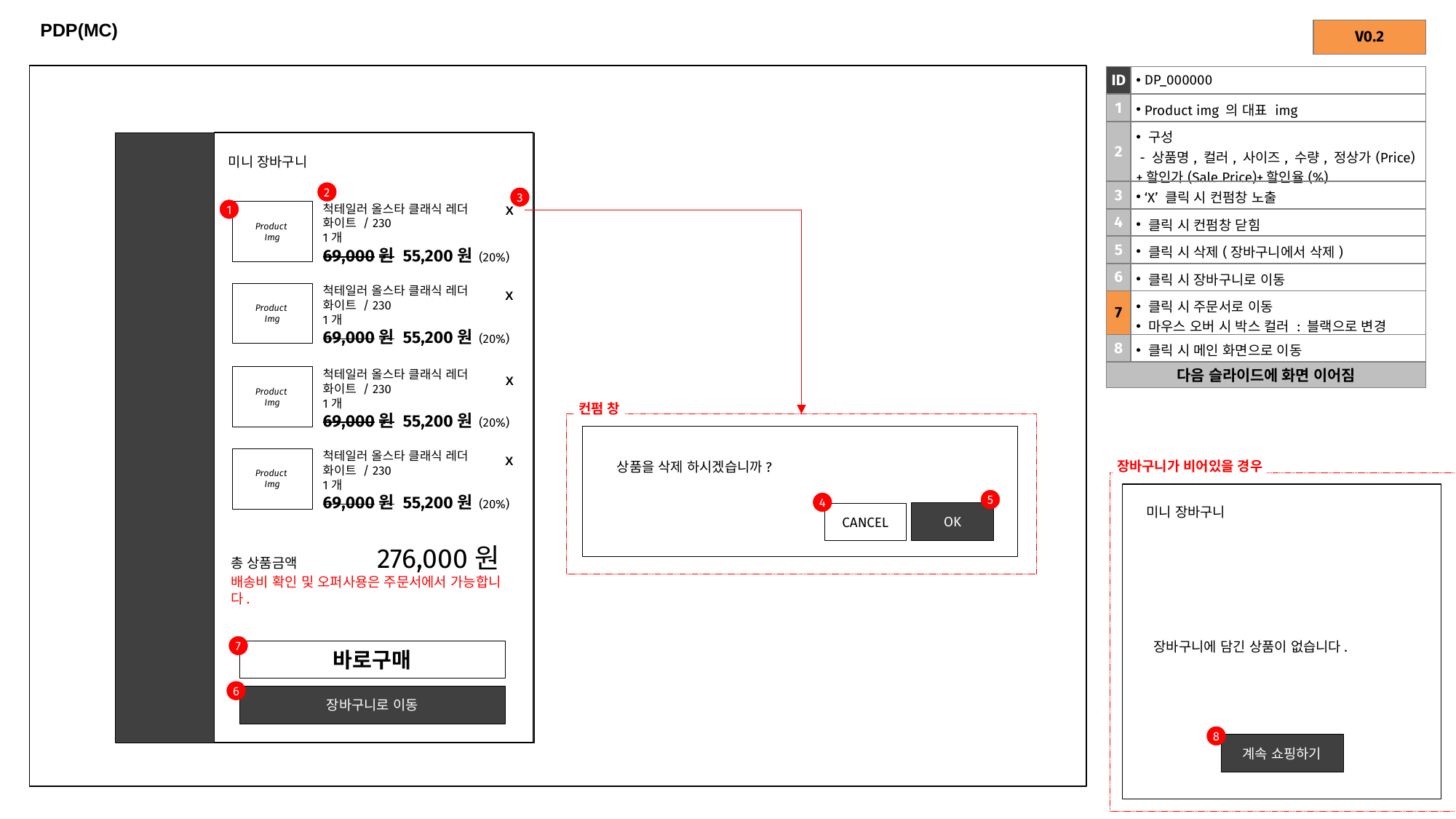

# PDP(MC)
| V0.2 |
| --- |

| ID | DP\_000000 |
| --- | --- |
| 1 | Product img 의 대표 img |
| 2 | 구성 - 상품명, 컬러, 사이즈, 수량, 정상가(Price)+할인가(Sale Price)+할인율(%) |
| 3 | ‘X’ 클릭 시 컨펌창 노출 |
| 4 | 클릭 시 컨펌창 닫힘 |
| 5 | 클릭 시 삭제(장바구니에서 삭제) |
| 6 | 클릭 시 장바구니로 이동 |
| 7 | 클릭 시 주문서로 이동 마우스 오버 시 박스 컬러 : 블랙으로 변경 |
| 8 | 클릭 시 메인 화면으로 이동 |
| 다음 슬라이드에 화면 이어짐 |  |

미니 장바구니
2
3
척테일러 올스타 클래식 레더
화이트 / 230
1개
69,000원 55,200원 (20%)
X
1
Product
Img
척테일러 올스타 클래식 레더
화이트 / 230
1개
69,000원 55,200원 (20%)
X
Product
Img
척테일러 올스타 클래식 레더
화이트 / 230
1개
69,000원 55,200원 (20%)
Product
Img
X
컨펌 창

       상품을 삭제 하시겠습니까?

척테일러 올스타 클래식 레더
화이트 / 230
1개
69,000원 55,200원 (20%)
X
Product
Img
장바구니가 비어있을 경우

5
4
미니 장바구니
OK
CANCEL
총 상품금액                    276,000원
배송비 확인 및 오퍼사용은 주문서에서 가능합니다.

장바구니에 담긴 상품이 없습니다.
7
바로구매
6
장바구니로 이동
8
계속 쇼핑하기